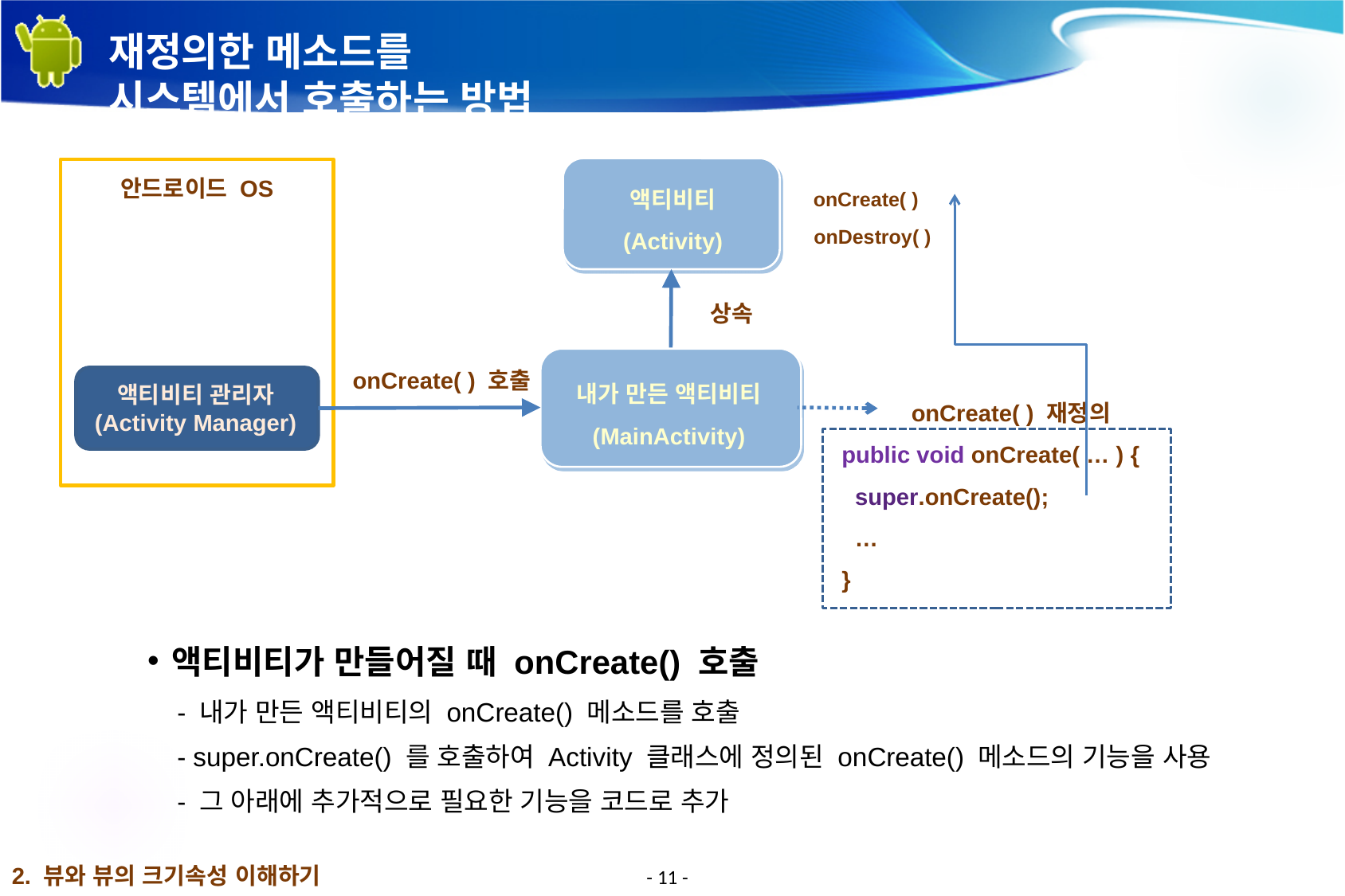

# 재정의한 메소드를 시스템에서 호출하는 방법
안드로이드 OS

액티비티
(Activity)
onCreate( )
onDestroy( )
상속
onCreate( ) 호출

내가 만든 액티비티
(MainActivity)

액티비티 관리자
(Activity Manager)
onCreate( ) 재정의
  public void onCreate( … ) {
    super.onCreate();
    …
  }

액티비티가 만들어질 때 onCreate() 호출
    - 내가 만든 액티비티의 onCreate() 메소드를 호출
    - super.onCreate() 를 호출하여 Activity 클래스에 정의된 onCreate() 메소드의 기능을 사용
    - 그 아래에 추가적으로 필요한 기능을 코드로 추가
2. 뷰와 뷰의 크기속성 이해하기